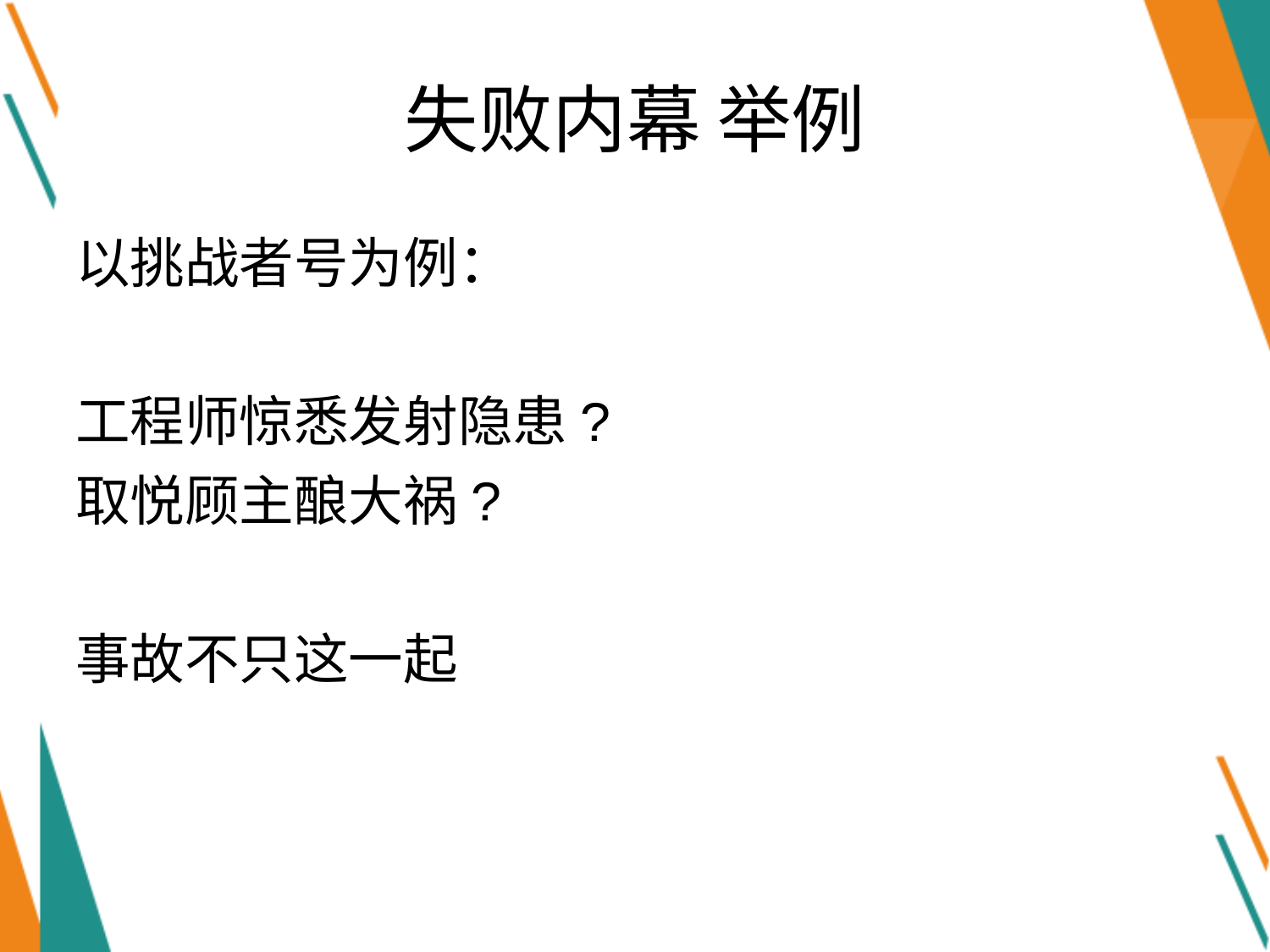

# 失败内幕 举例
以挑战者号为例：

工程师惊悉发射隐患?
取悦顾主酿大祸?

事故不只这一起